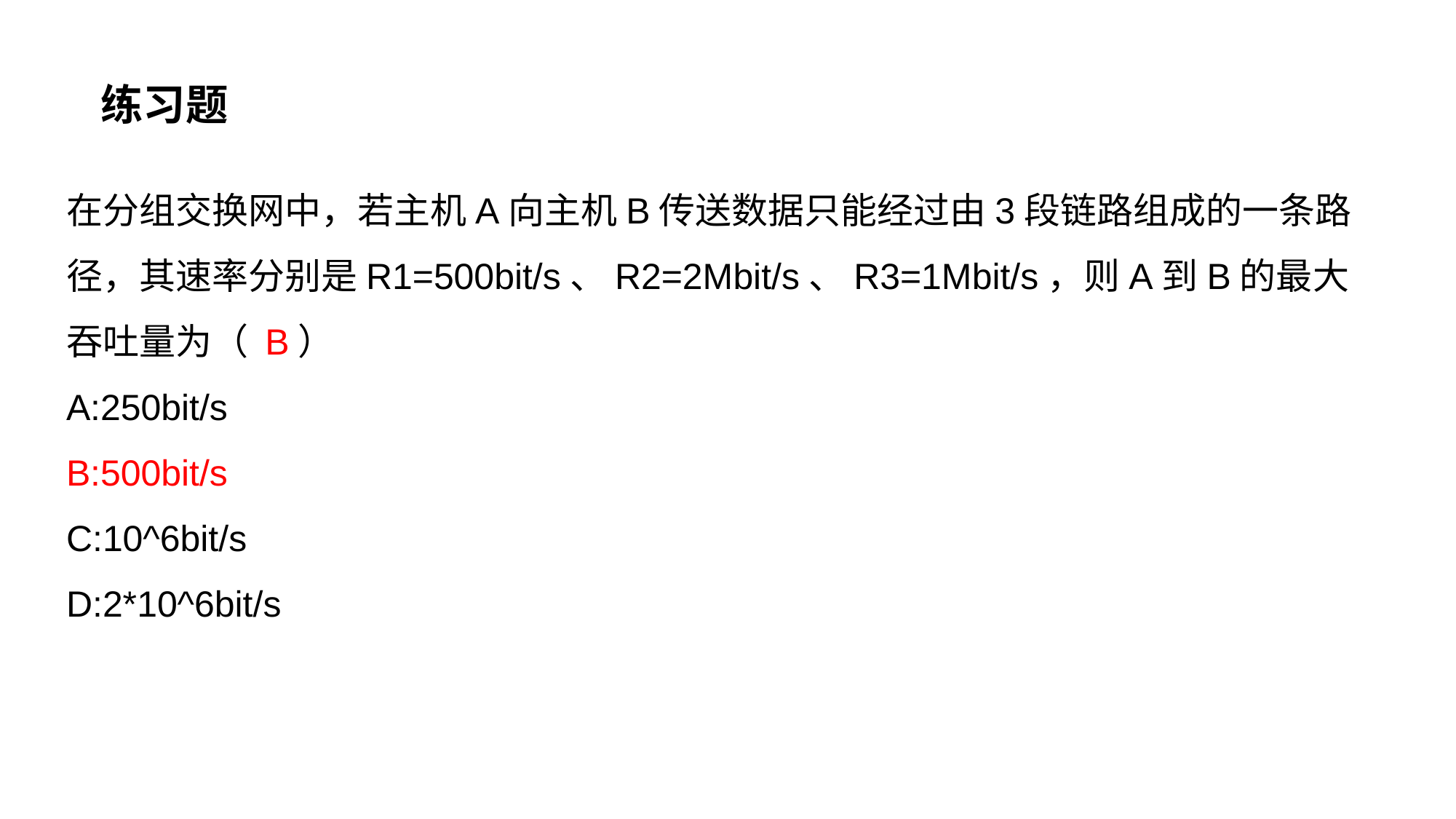

练习题
在分组交换网中，若主机A向主机B传送数据只能经过由3段链路组成的一条路径，其速率分别是R1=500bit/s、R2=2Mbit/s、R3=1Mbit/s，则A到B的最大吞吐量为（ B）
A:250bit/s
B:500bit/s
C:10^6bit/s
D:2*10^6bit/s